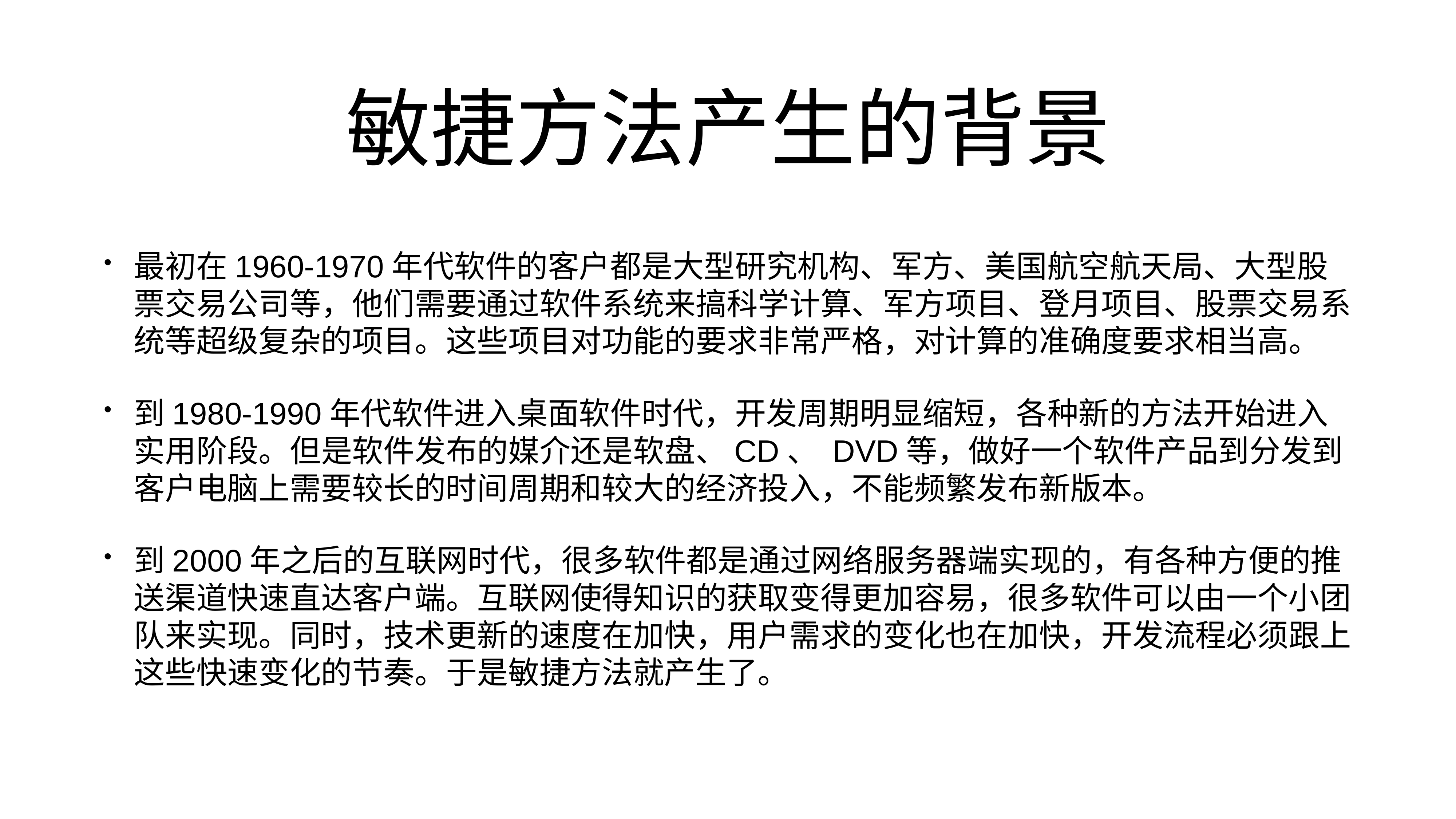

# 敏捷方法产生的背景
最初在1960-1970年代软件的客户都是大型研究机构、军方、美国航空航天局、大型股票交易公司等，他们需要通过软件系统来搞科学计算、军方项目、登月项目、股票交易系统等超级复杂的项目。这些项目对功能的要求非常严格，对计算的准确度要求相当高。
到1980-1990年代软件进入桌面软件时代，开发周期明显缩短，各种新的方法开始进入实用阶段。但是软件发布的媒介还是软盘、CD、 DVD等，做好一个软件产品到分发到客户电脑上需要较长的时间周期和较大的经济投入，不能频繁发布新版本。
到2000年之后的互联网时代，很多软件都是通过网络服务器端实现的，有各种方便的推送渠道快速直达客户端。互联网使得知识的获取变得更加容易，很多软件可以由一个小团队来实现。同时，技术更新的速度在加快，用户需求的变化也在加快，开发流程必须跟上这些快速变化的节奏。于是敏捷方法就产生了。